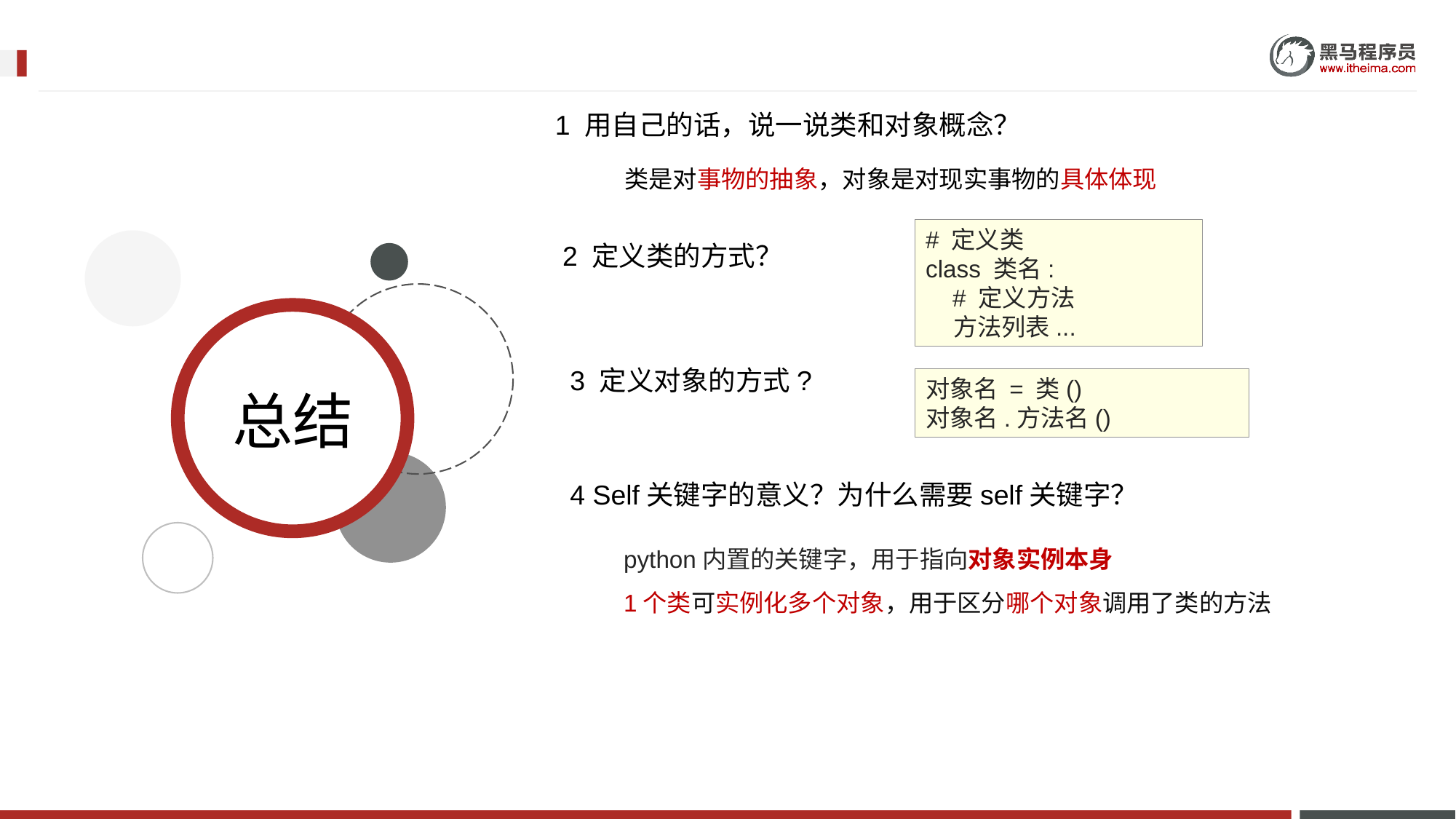

1 用自己的话，说一说类和对象概念？
类是对事物的抽象，对象是对现实事物的具体体现

# 定义类
class 类名:
    # 定义方法
    方法列表...
2 定义类的方式？

3 定义对象的方式?

对象名 = 类()
对象名.方法名()
4 Self关键字的意义？为什么需要self关键字？
python内置的关键字，用于指向对象实例本身
1个类可实例化多个对象，用于区分哪个对象调用了类的方法